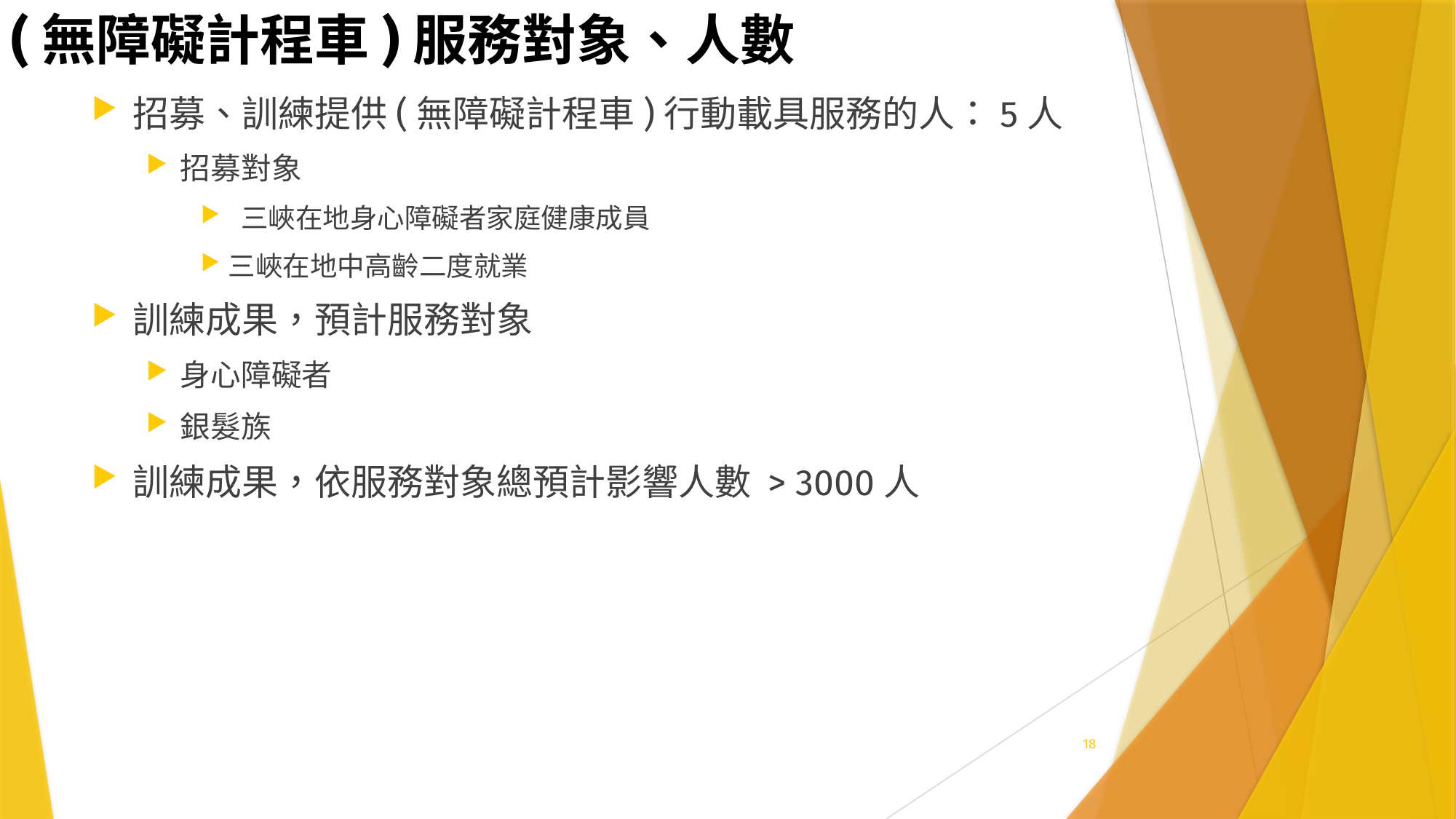

# (無障礙計程車)服務對象、人數
招募、訓練提供(無障礙計程車)行動載具服務的人：5人
招募對象
 三峽在地身心障礙者家庭健康成員
三峽在地中高齡二度就業
訓練成果，預計服務對象
身心障礙者
銀髮族
訓練成果，依服務對象總預計影響人數 > 3000人

18